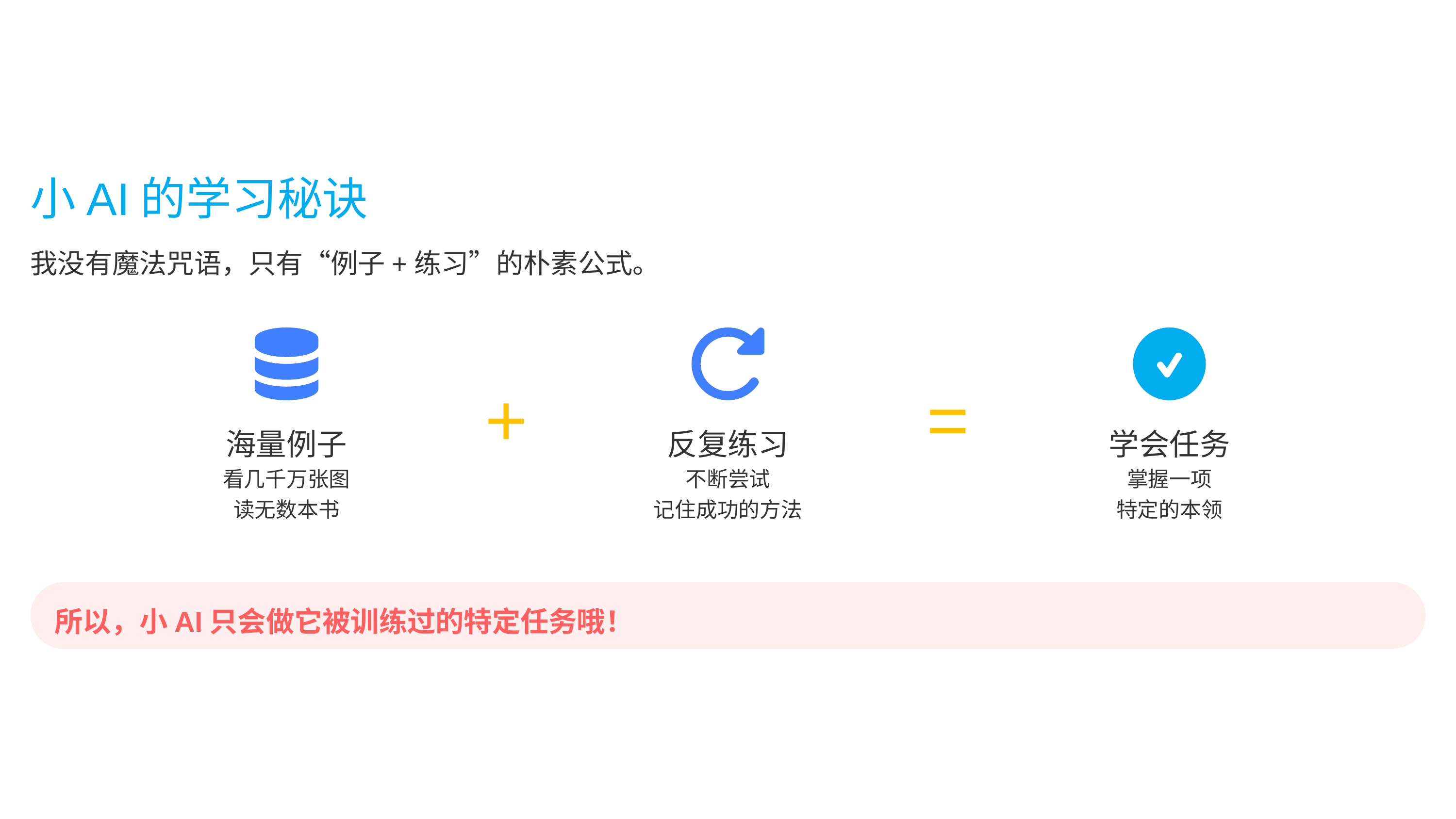

小AI的学习秘诀
我没有魔法咒语，只有“例子+练习”的朴素公式。

+
=
海量例子
反复练习
学会任务
看几千万张图
读无数本书
不断尝试
记住成功的方法
掌握一项
特定的本领

所以，小AI只会做它被训练过的特定任务哦！